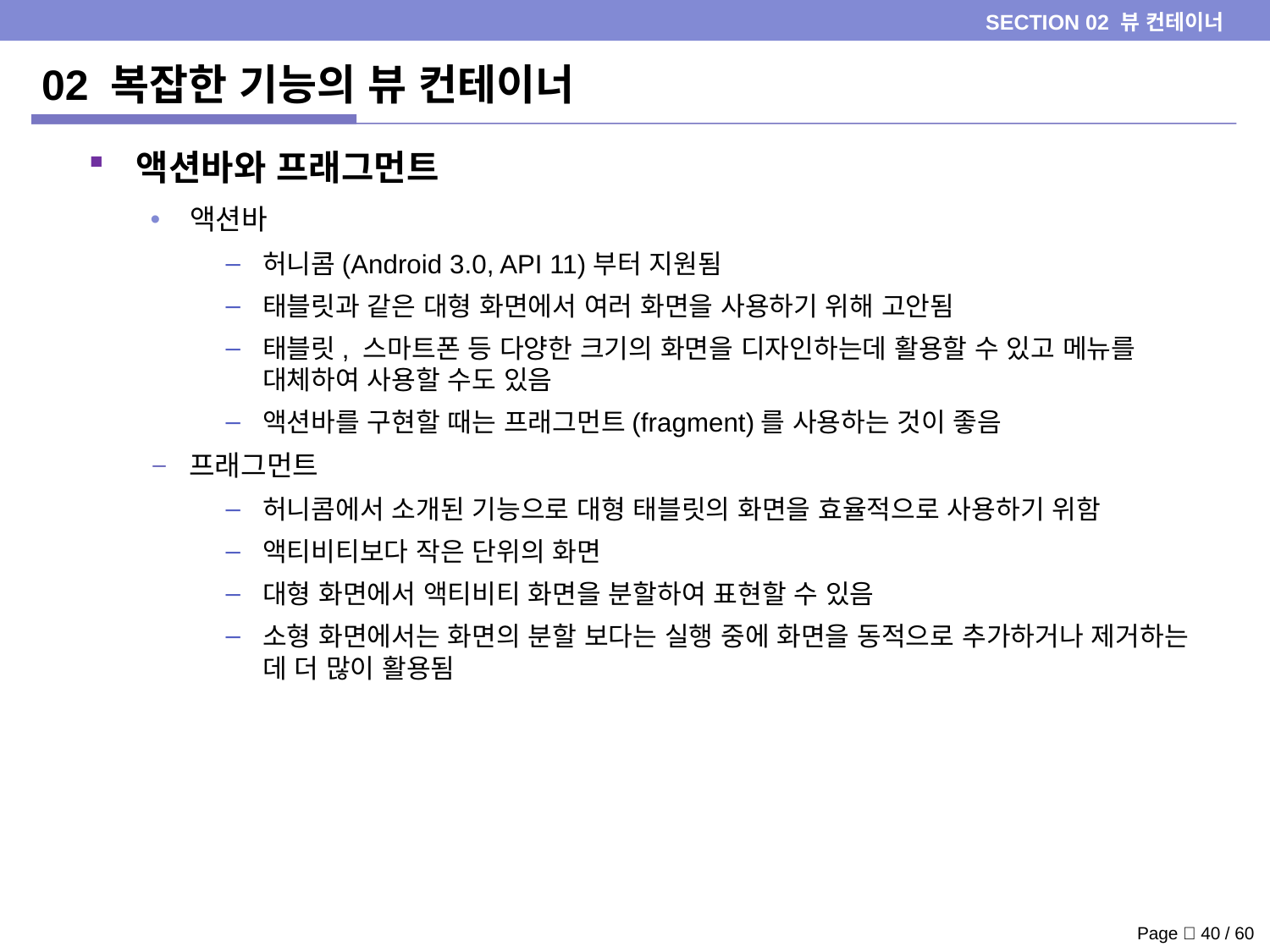

SECTION 02 뷰 컨테이너
# 02 복잡한 기능의 뷰 컨테이너
액션바와 프래그먼트
액션바
허니콤(Android 3.0, API 11)부터 지원됨
태블릿과 같은 대형 화면에서 여러 화면을 사용하기 위해 고안됨
태블릿, 스마트폰 등 다양한 크기의 화면을 디자인하는데 활용할 수 있고 메뉴를 대체하여 사용할 수도 있음
액션바를 구현할 때는 프래그먼트(fragment)를 사용하는 것이 좋음
프래그먼트
허니콤에서 소개된 기능으로 대형 태블릿의 화면을 효율적으로 사용하기 위함
액티비티보다 작은 단위의 화면
대형 화면에서 액티비티 화면을 분할하여 표현할 수 있음
소형 화면에서는 화면의 분할 보다는 실행 중에 화면을 동적으로 추가하거나 제거하는 데 더 많이 활용됨